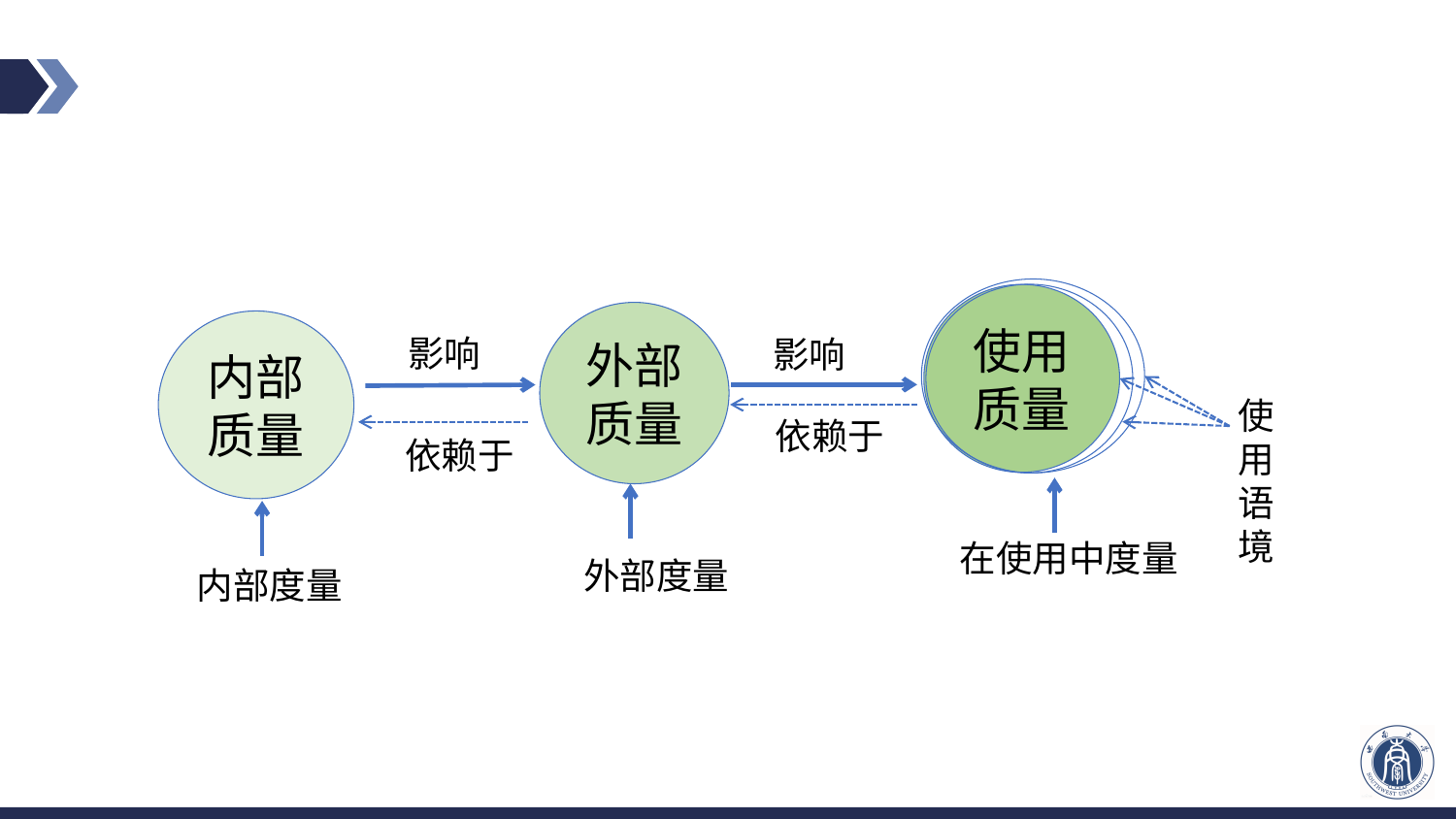

#

使用质量
外部质量
内部质量
影响
影响
使用语境
依赖于
依赖于
在使用中度量
外部度量
内部度量
9